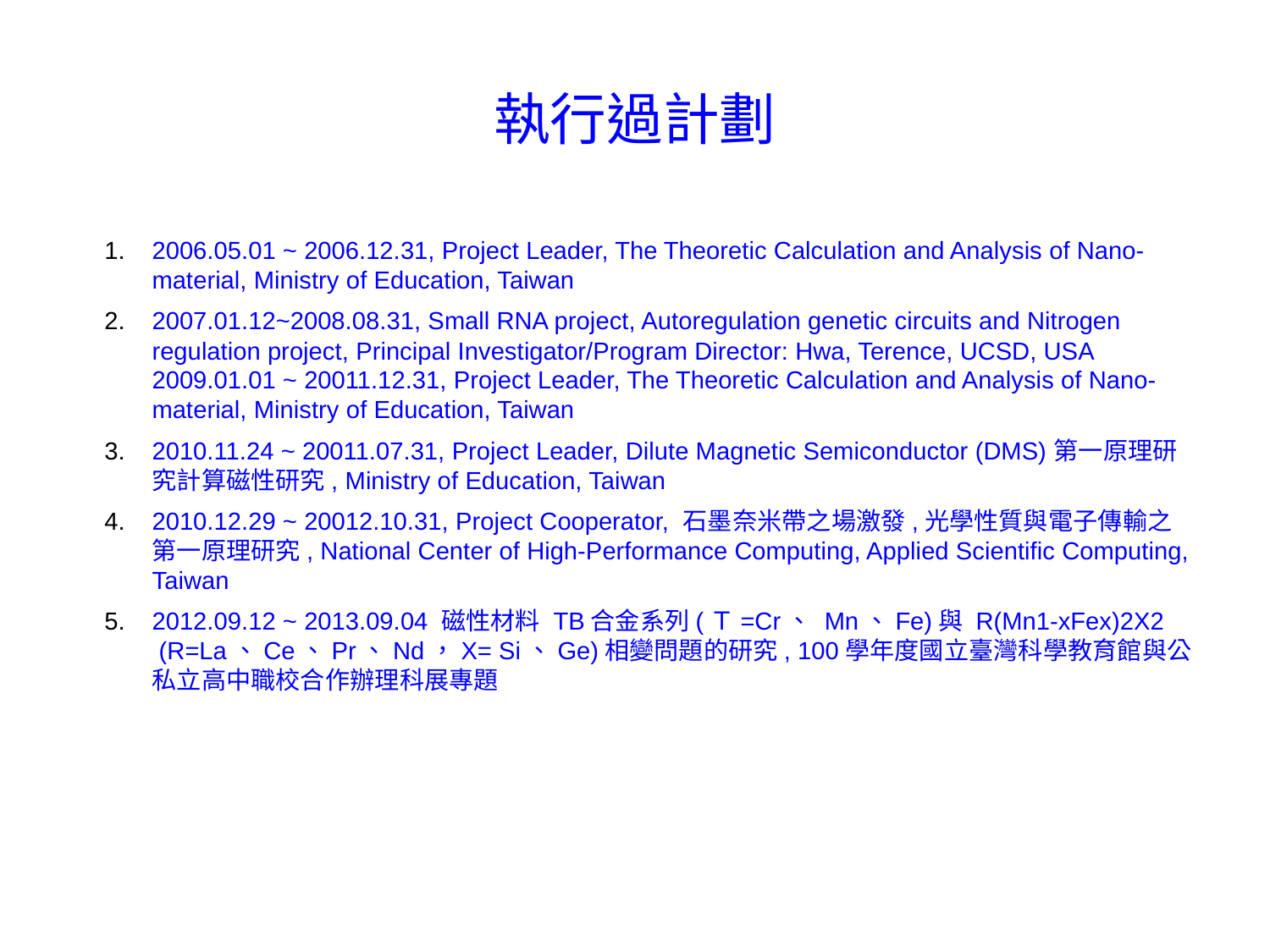

# 執行過計劃
2006.05.01 ~ 2006.12.31, Project Leader, The Theoretic Calculation and Analysis of Nano-material, Ministry of Education, Taiwan
2007.01.12~2008.08.31, Small RNA project, Autoregulation genetic circuits and Nitrogen regulation project, Principal Investigator/Program Director: Hwa, Terence, UCSD, USA
2009.01.01 ~ 20011.12.31, Project Leader, The Theoretic Calculation and Analysis of Nano-material, Ministry of Education, Taiwan
2010.11.24 ~ 20011.07.31, Project Leader, Dilute Magnetic Semiconductor (DMS)第一原理研究計算磁性研究, Ministry of Education, Taiwan
2010.12.29 ~ 20012.10.31, Project Cooperator, 石墨奈米帶之場激發,光學性質與電子傳輸之第一原理研究, National Center of High-Performance Computing, Applied Scientific Computing, Taiwan
2012.09.12 ~ 2013.09.04 磁性材料 TB合金系列(Ｔ=Cr、 Mn、Fe)與 R(Mn1-xFex)2X2  (R=La、Ce、Pr、Nd，X= Si、Ge)相變問題的研究, 100學年度國立臺灣科學教育館與公私立高中職校合作辦理科展專題